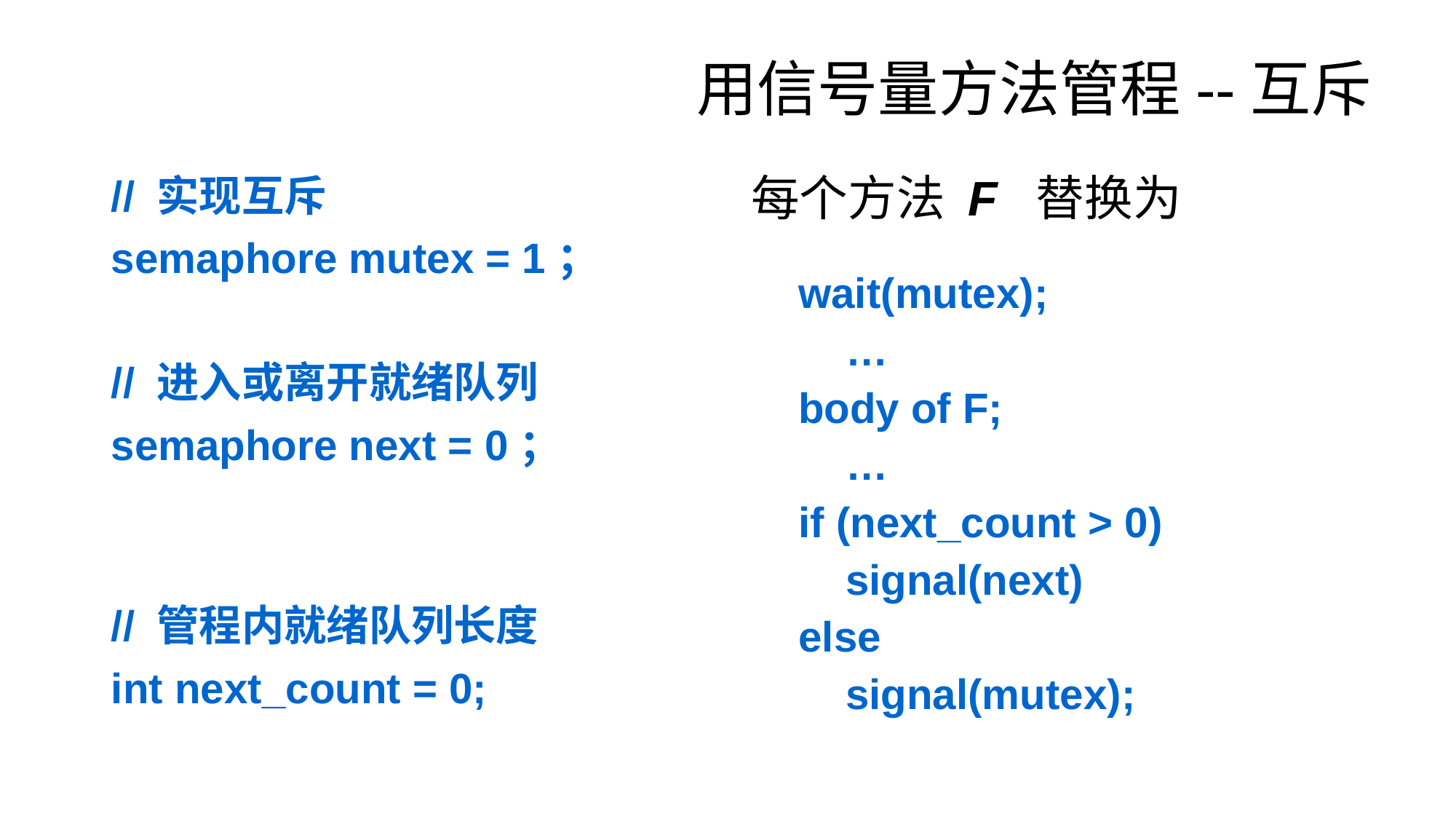

# 用信号量方法管程--互斥
// 实现互斥
semaphore mutex = 1；

// 进入或离开就绪队列
semaphore next = 0；

// 管程内就绪队列长度
int next_count = 0;
每个方法 F  替换为

    wait(mutex);
        …
    body of F;
        …
    if (next_count > 0)
        signal(next)
    else
        signal(mutex);